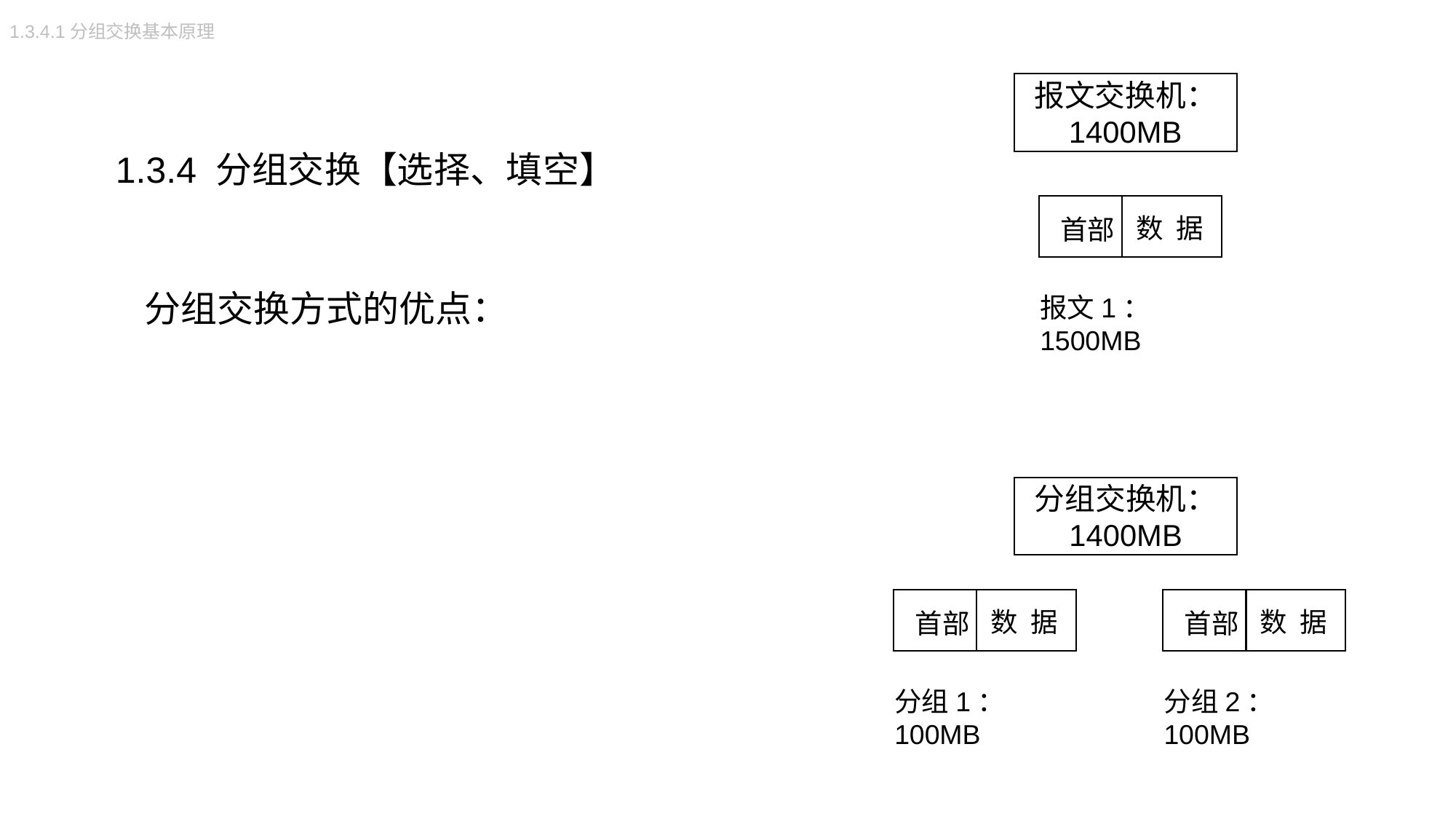

1.3.4.1分组交换基本原理
报文交换机：
1400MB
1.3.4 分组交换【选择、填空】

数  据
首部
分组交换方式的优点：
报文1：1500MB
分组交换机：
1400MB

数  据
数  据
首部
首部
分组1：100MB
分组2：100MB